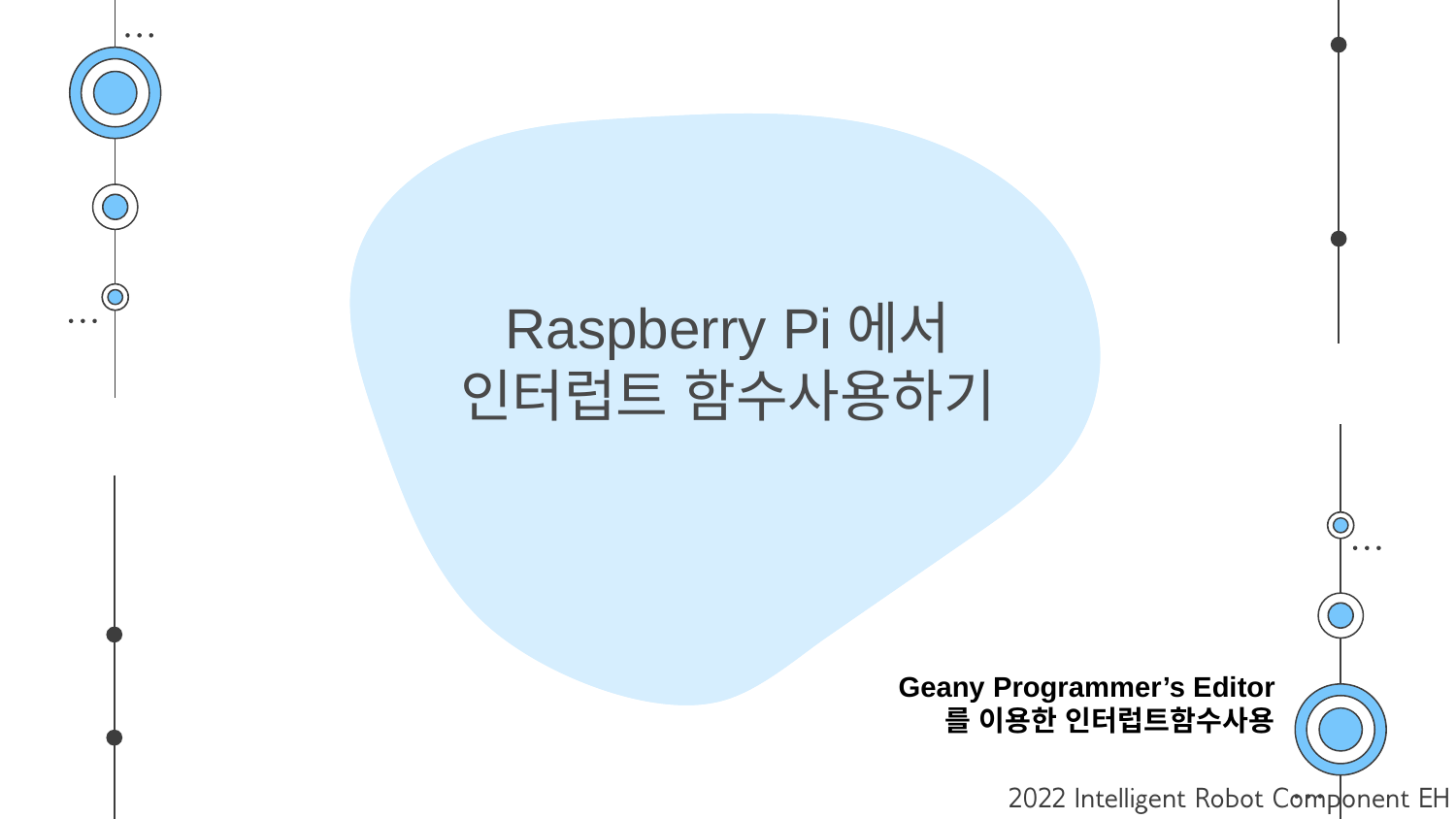

# Raspberry Pi에서 인터럽트 함수사용하기
 Geany Programmer’s Editor 를 이용한 인터럽트함수사용
2022 Intelligent Robot Component EH